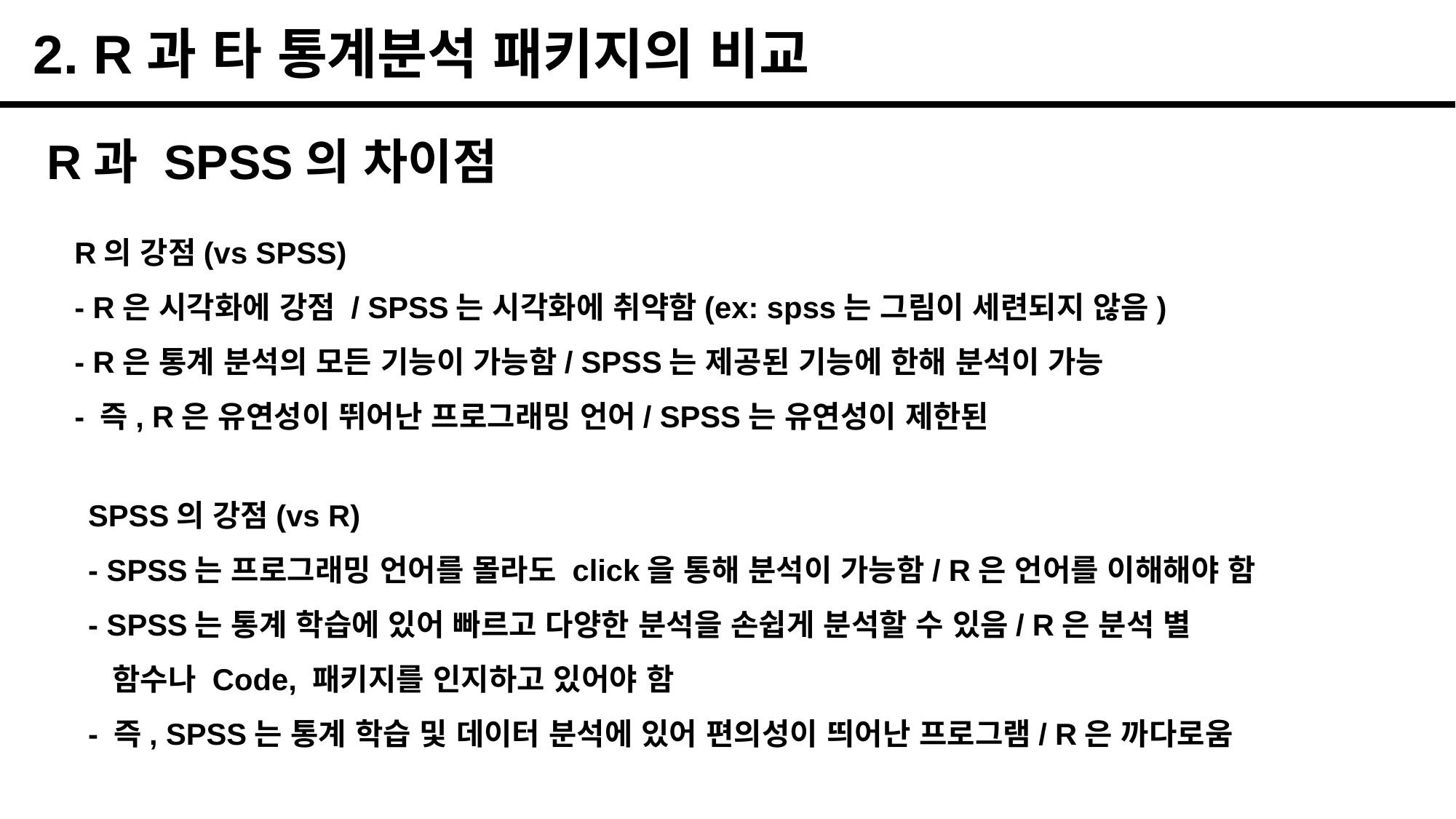

2. R과 타 통계분석 패키지의 비교
R과 SPSS의 차이점
R의 강점(vs SPSS)
- R은 시각화에 강점 / SPSS는 시각화에 취약함(ex: spss는 그림이 세련되지 않음)
- R은 통계 분석의 모든 기능이 가능함/ SPSS는 제공된 기능에 한해 분석이 가능
- 즉, R은 유연성이 뛰어난 프로그래밍 언어/ SPSS는 유연성이 제한된
SPSS의 강점(vs R)
- SPSS는 프로그래밍 언어를 몰라도 click을 통해 분석이 가능함/ R은 언어를 이해해야 함
- SPSS는 통계 학습에 있어 빠르고 다양한 분석을 손쉽게 분석할 수 있음/ R은 분석 별
  함수나 Code, 패키지를 인지하고 있어야 함
- 즉, SPSS는 통계 학습 및 데이터 분석에 있어 편의성이 띄어난 프로그램/ R은 까다로움